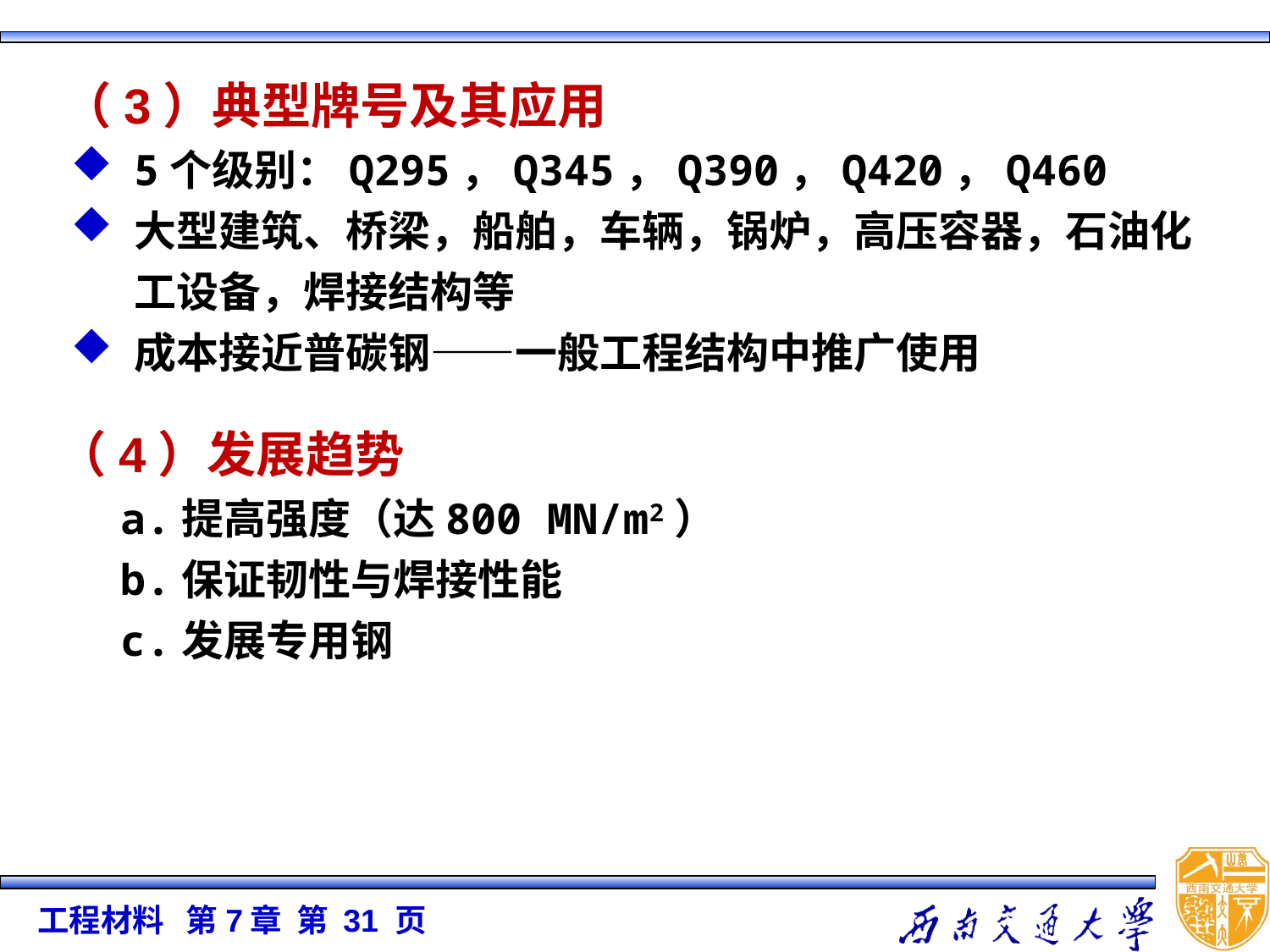

（3）典型牌号及其应用
5个级别：Q295，Q345，Q390，Q420，Q460
大型建筑、桥梁，船舶，车辆，锅炉，高压容器，石油化工设备，焊接结构等
成本接近普碳钢——一般工程结构中推广使用
（4）发展趋势
a.提高强度（达800 MN/m2）
b.保证韧性与焊接性能
c.发展专用钢